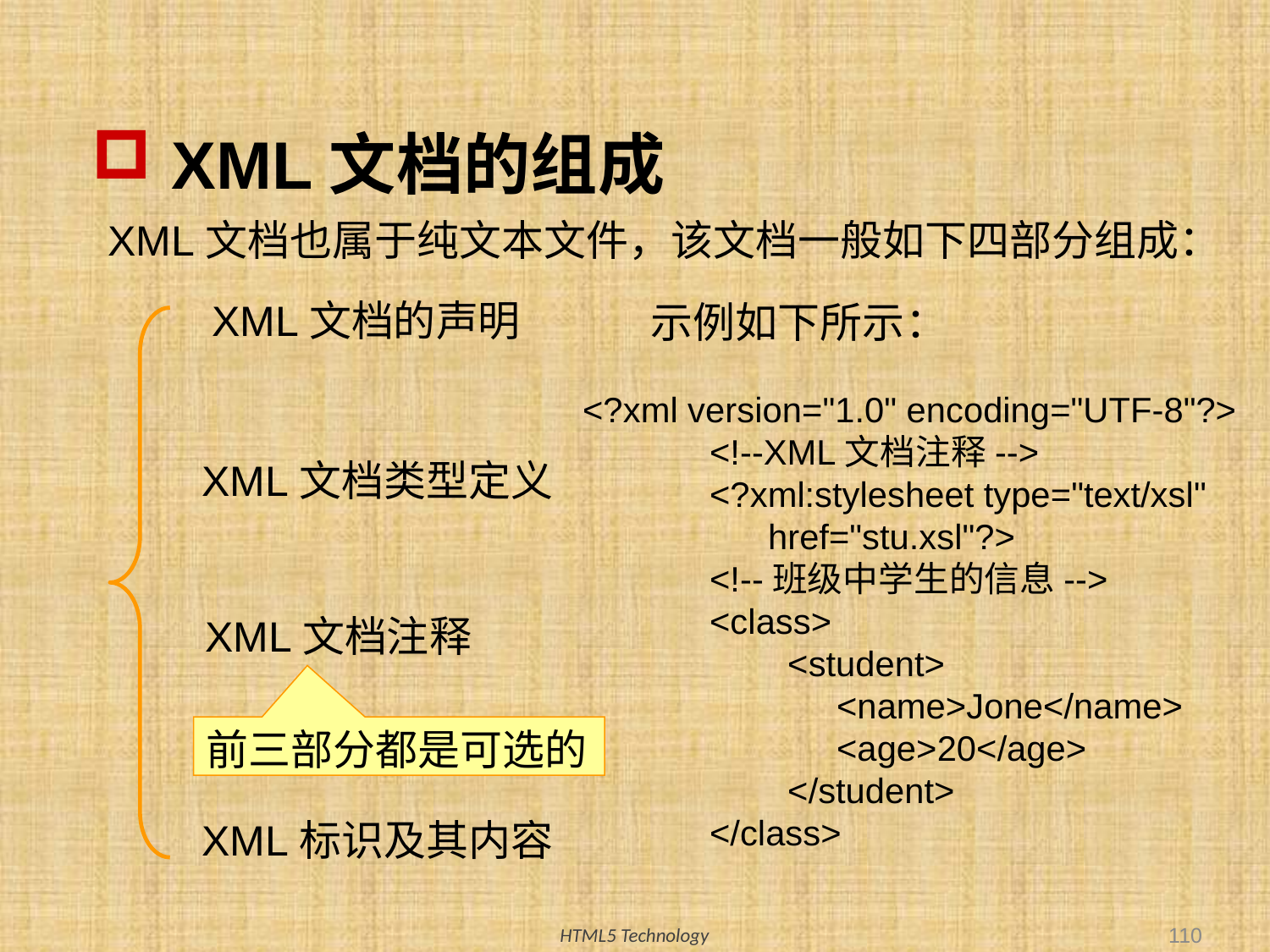

# XML文档的组成
	XML文档也属于纯文本文件，该文档一般如下四部分组成：
XML文档的声明
示例如下所示：

<?xml version="1.0" encoding="UTF-8"?>
	<!--XML文档注释-->
	<?xml:stylesheet type="text/xsl" 		      href="stu.xsl"?>
	<!--班级中学生的信息-->
	<class>
	        <student>
		<name>Jone</name>
		<age>20</age>
	        </student>
	</class>
XML文档类型定义
XML文档注释
前三部分都是可选的
XML标识及其内容
110
HTML5 Technology